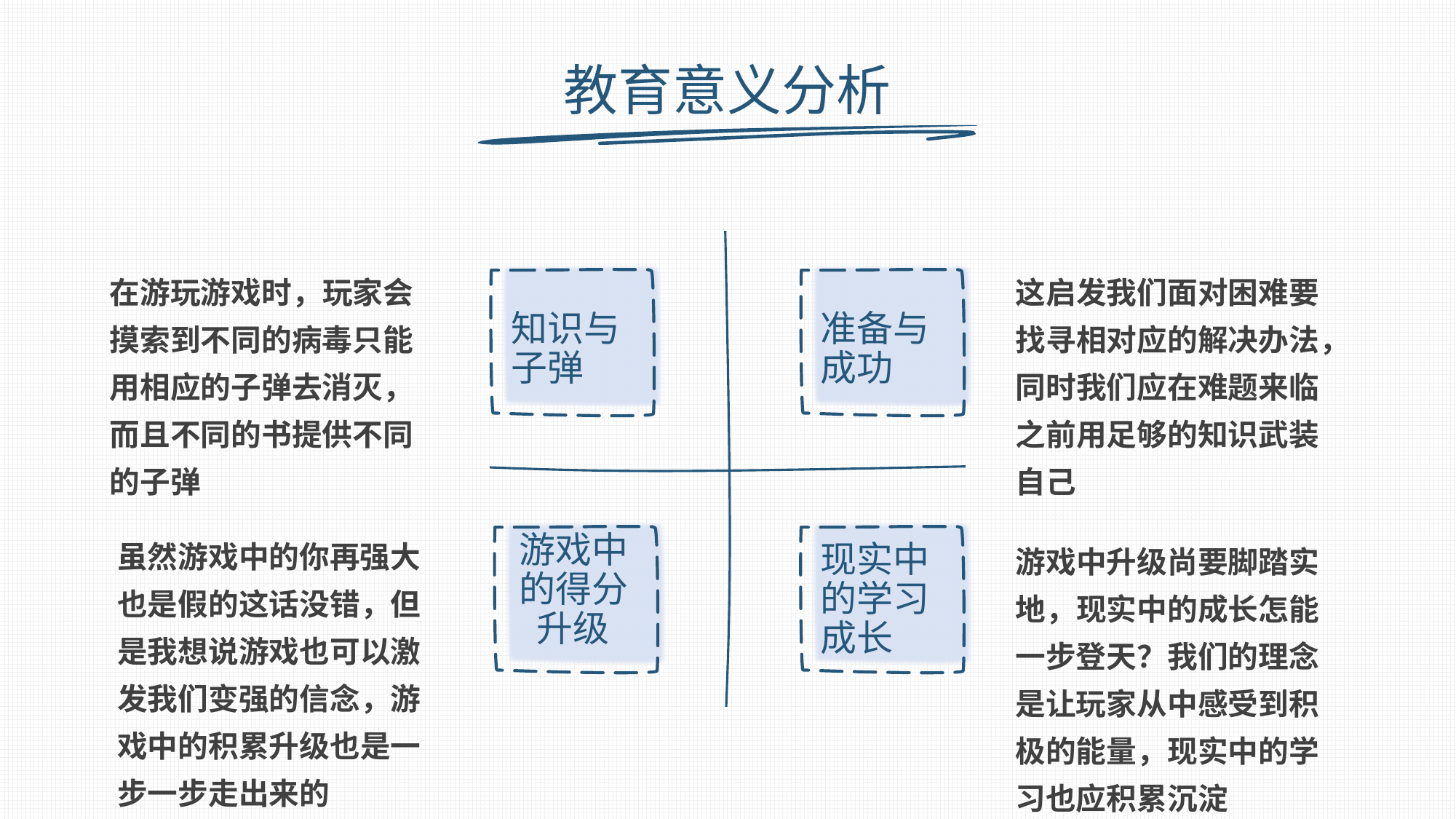

# 教育意义分析
在游玩游戏时，玩家会摸索到不同的病毒只能用相应的子弹去消灭，而且不同的书提供不同的子弹
这启发我们面对困难要找寻相对应的解决办法，同时我们应在难题来临之前用足够的知识武装自己
知识与子弹
准备与成功
虽然游戏中的你再强大也是假的这话没错，但是我想说游戏也可以激发我们变强的信念，游戏中的积累升级也是一步一步走出来的
游戏中的得分升级
游戏中升级尚要脚踏实地，现实中的成长怎能一步登天？我们的理念是让玩家从中感受到积极的能量，现实中的学习也应积累沉淀
现实中的学习成长